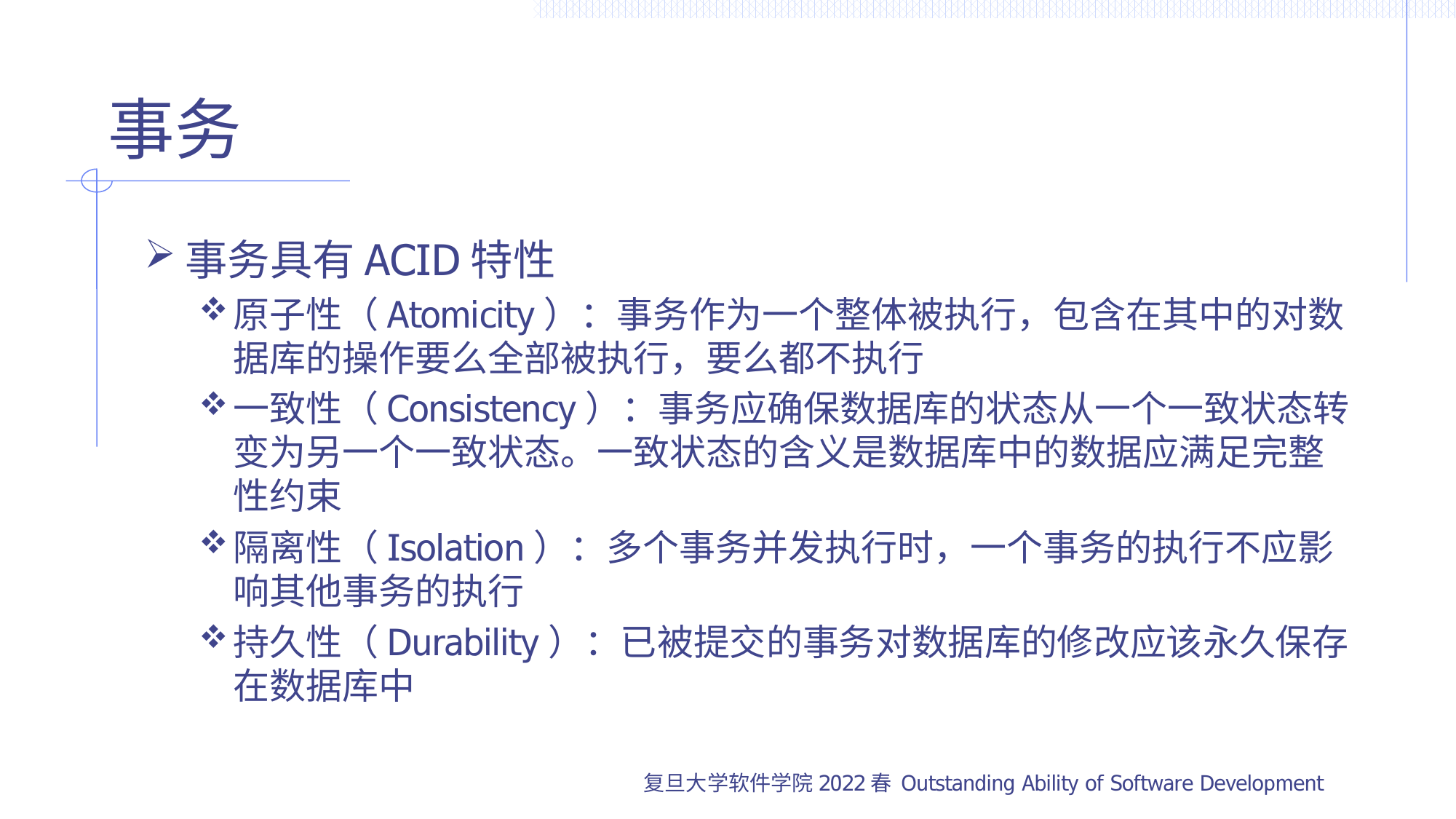

# 事务
事务具有ACID特性
原子性（Atomicity）：事务作为一个整体被执行，包含在其中的对数据库的操作要么全部被执行，要么都不执行
一致性（Consistency）：事务应确保数据库的状态从一个一致状态转变为另一个一致状态。一致状态的含义是数据库中的数据应满足完整性约束
隔离性（Isolation）：多个事务并发执行时，一个事务的执行不应影响其他事务的执行
持久性（Durability）：已被提交的事务对数据库的修改应该永久保存在数据库中